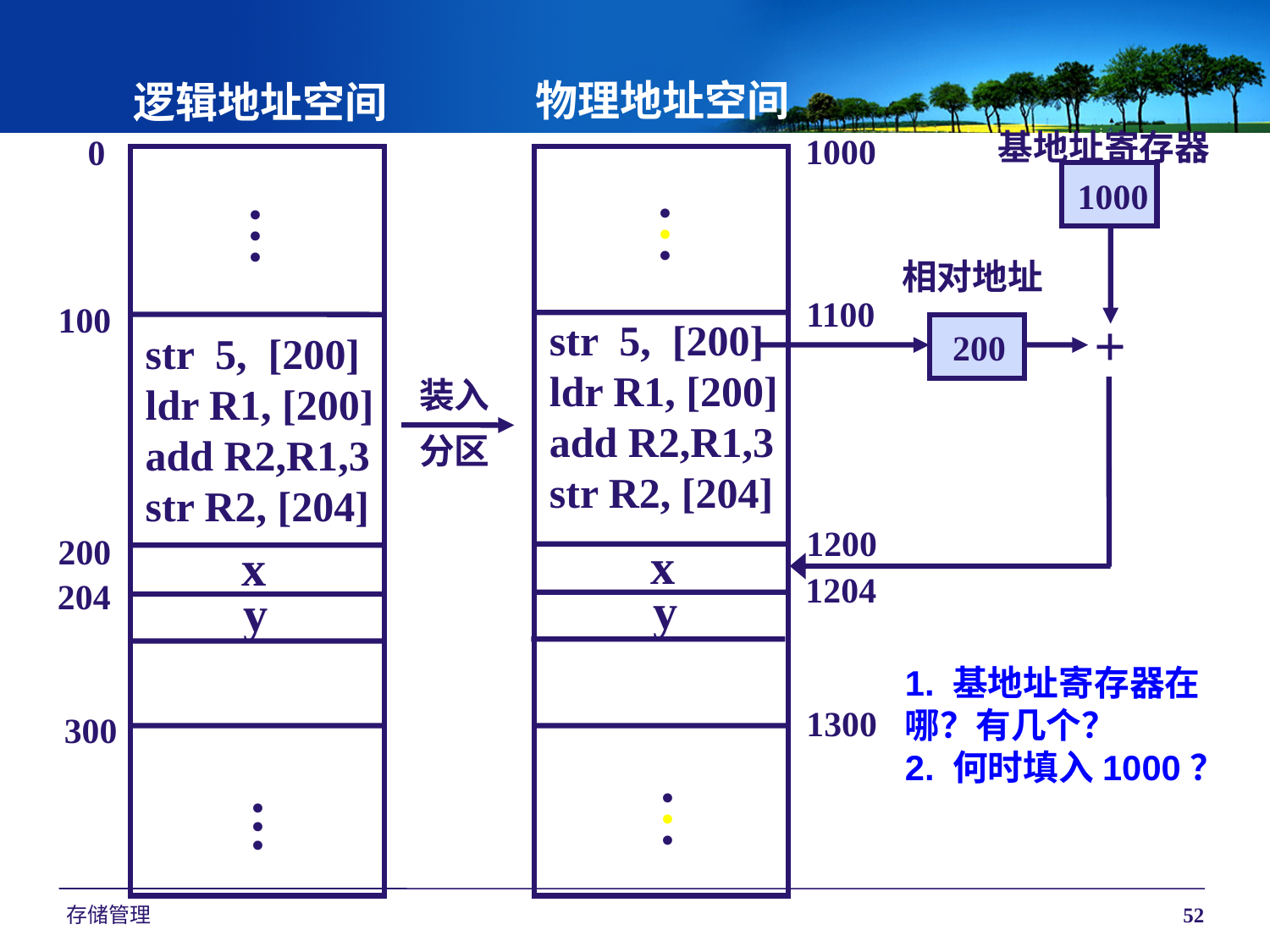

物理地址空间
1000
.
.
.

1100
str  5,  [200]
ldr R1, [200]
add R2,R1,3
str R2, [204]

1200
x

1204
y

1300
.
.
.

逻辑地址空间
基地址寄存器

0
.

.
1000
.

相对地址

100
+

200
str  5,  [200]
ldr R1, [200]
add R2,R1,3
str R2, [204]

装入
分区

200
x

204
y

1. 基地址寄存器在哪？有几个？
2. 何时填入1000？
300

.
.
.
存储管理
52